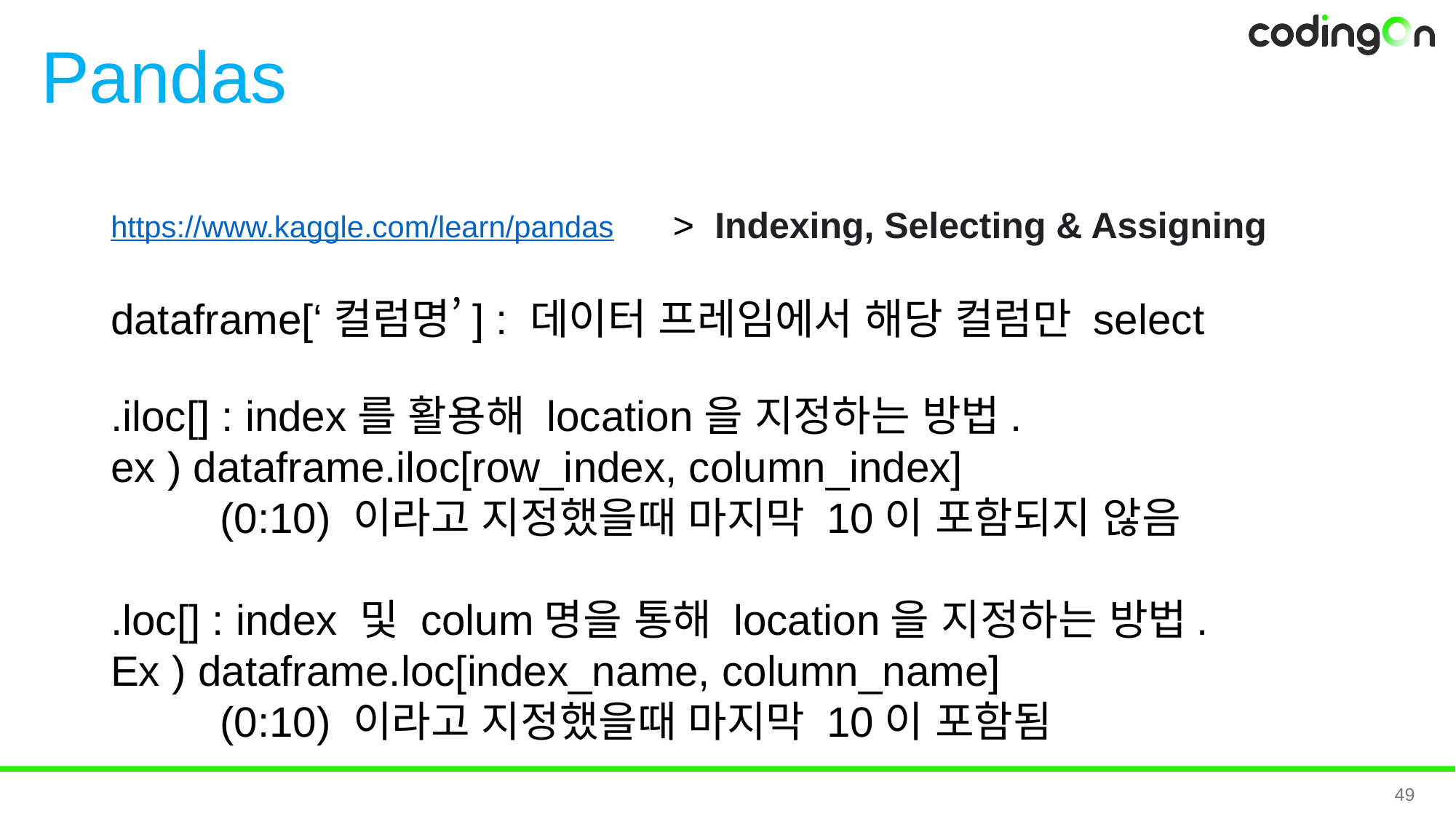

# Pandas
>  Indexing, Selecting & Assigning
https://www.kaggle.com/learn/pandas

dataframe[‘컬럼명’] : 데이터 프레임에서 해당 컬럼만 select
.iloc[] : index를 활용해 location을 지정하는 방법.
ex ) dataframe.iloc[row_index, column_index]
	(0:10) 이라고 지정했을때 마지막 10이 포함되지 않음

.loc[] : index 및 colum명을 통해 location을 지정하는 방법.
Ex ) dataframe.loc[index_name, column_name]
	(0:10) 이라고 지정했을때 마지막 10이 포함됨
49